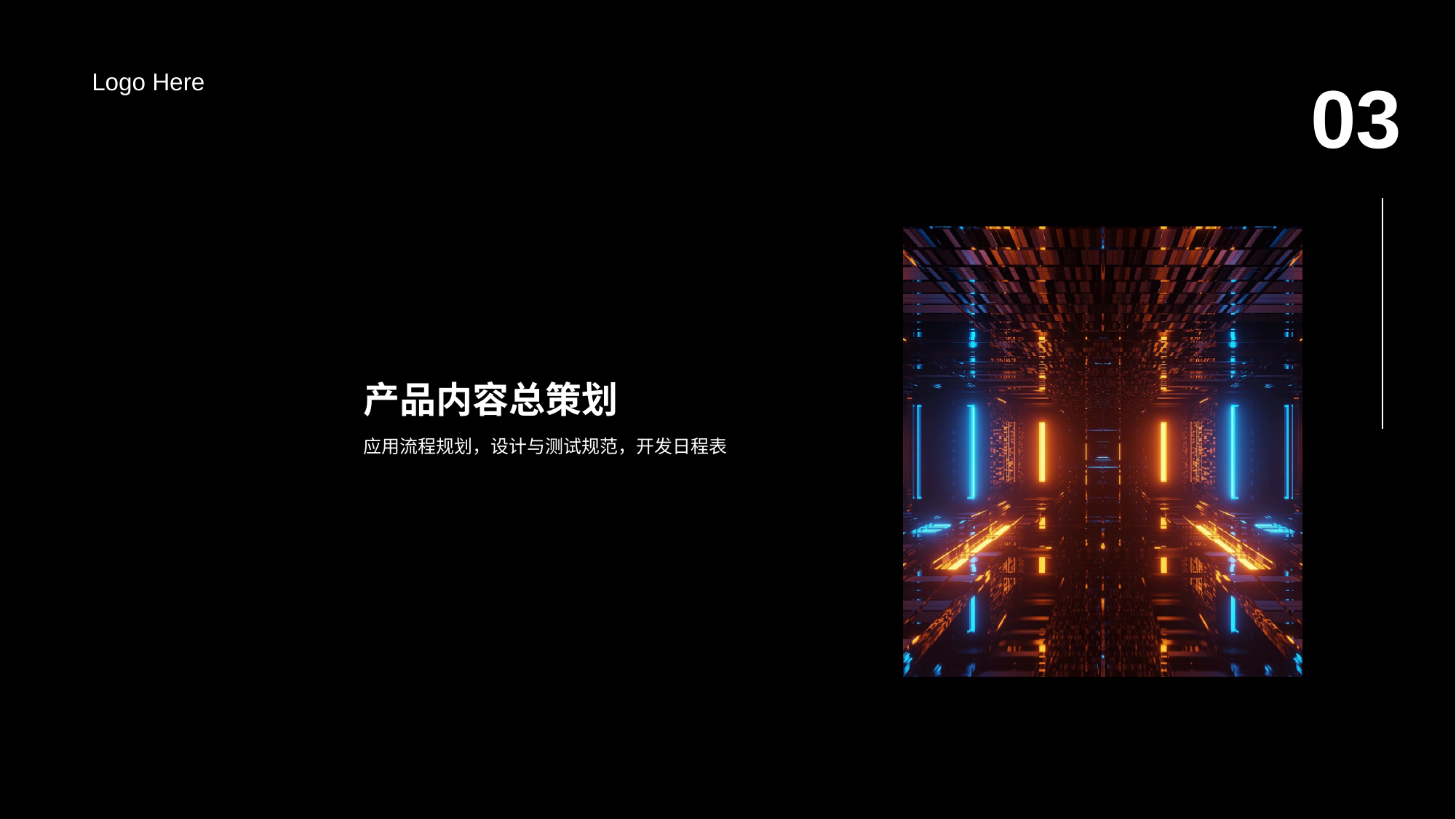

Logo Here
03
# 产品内容总策划
/03
应用流程规划，设计与测试规范，开发日程表